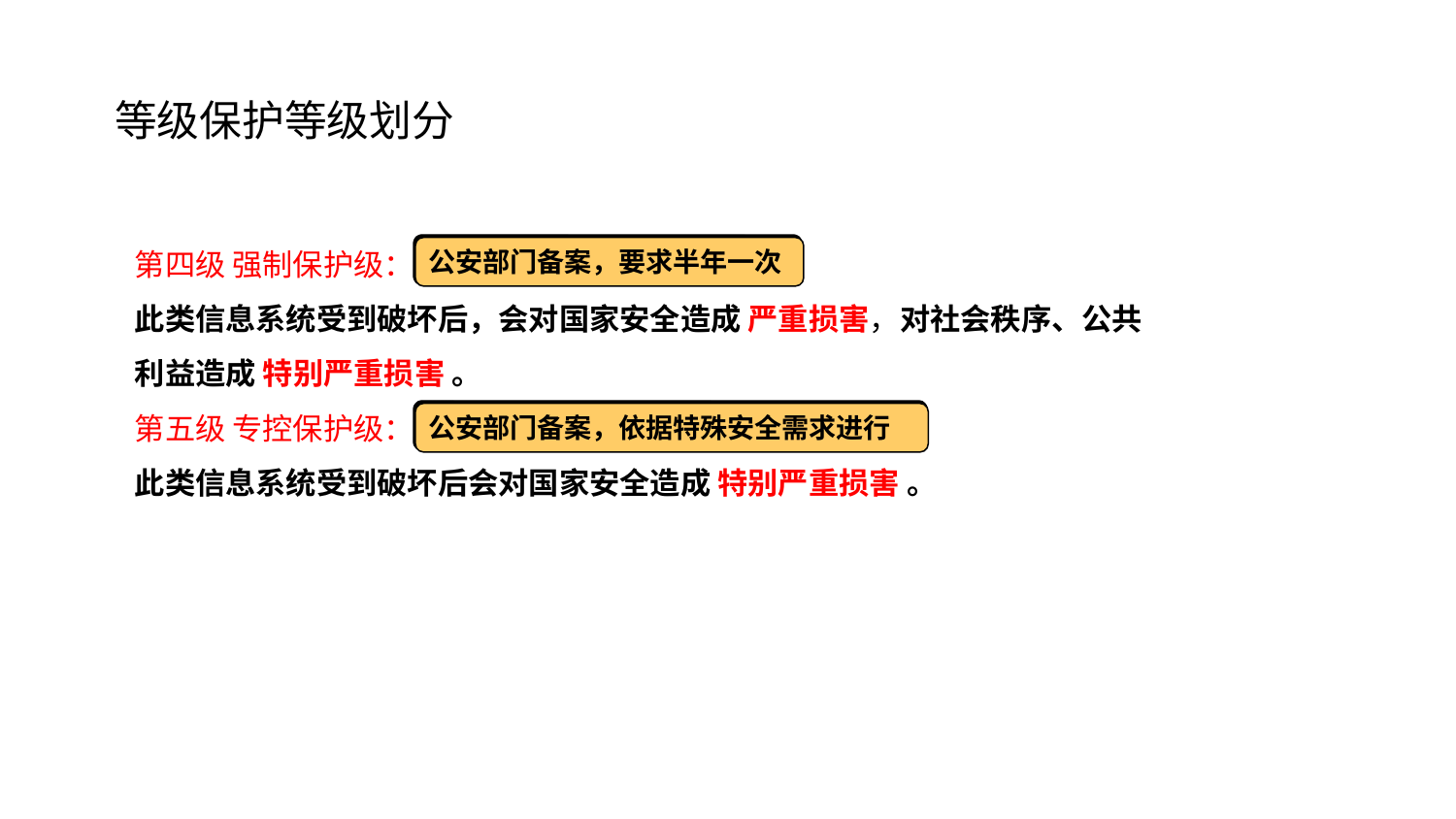

# 等级保护等级划分

第四级 强制保护级：
此类信息系统受到破坏后，会对国家安全造成 严重损害，对社会秩序、公共利益造成 特别严重损害 。
第五级 专控保护级：
此类信息系统受到破坏后会对国家安全造成 特别严重损害 。

公安部门备案，要求半年一次
公安部门备案，依据特殊安全需求进行